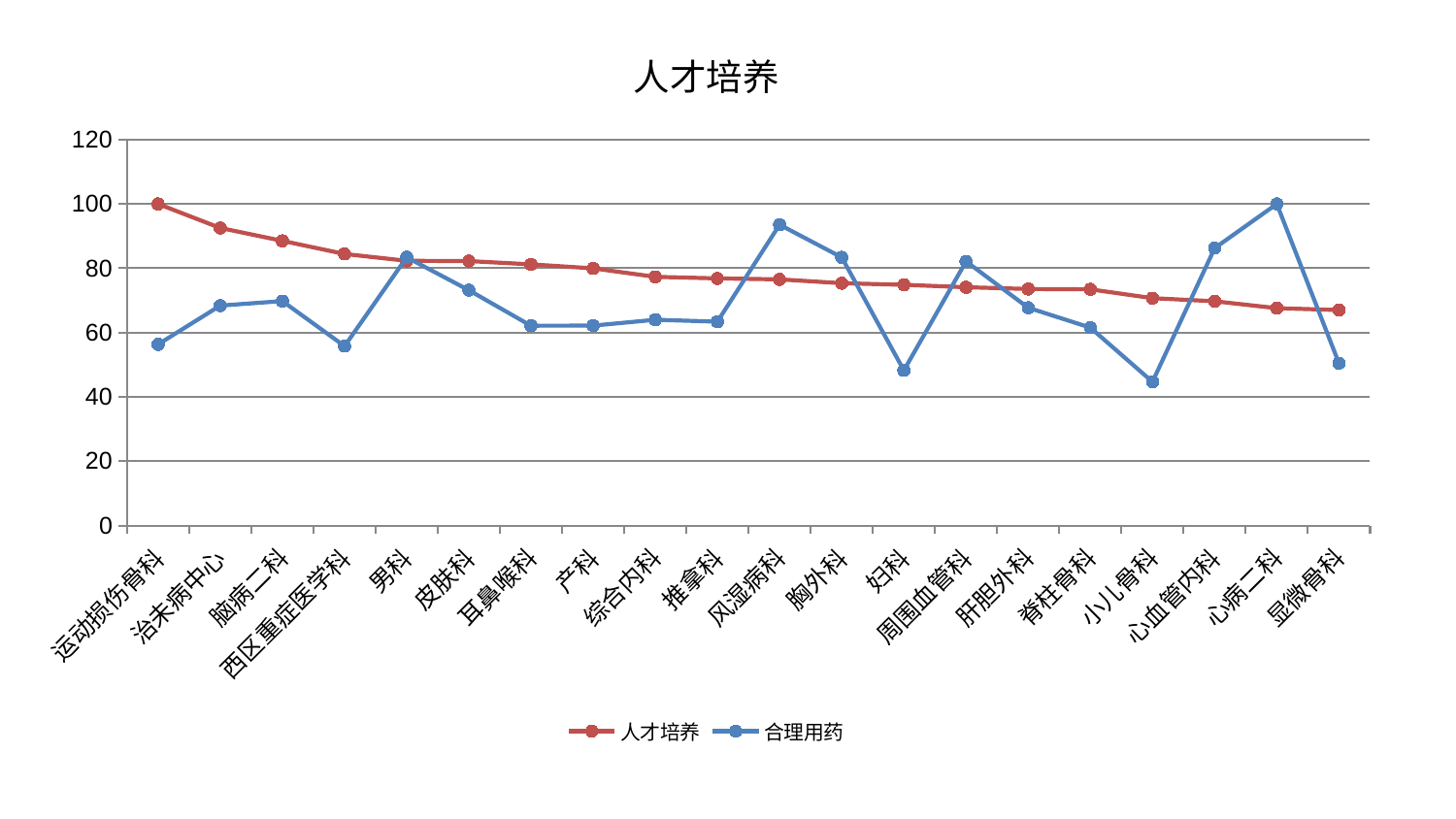

### Chart: 人才培养

| Category | 人才培养 | 合理用药 |
|---|---|---|
| 运动损伤骨科 | 100.0 | 56.33762751786892 |
| 治未病中心 | 92.52996495383408 | 68.37849127025083 |
| 脑病二科 | 88.52684492441004 | 69.78996334290954 |
| 西区重症医学科 | 84.4486167161522 | 55.78513883751342 |
| 男科 | 82.32592954484342 | 83.41273241893731 |
| 皮肤科 | 82.23421925644767 | 73.18370016343876 |
| 耳鼻喉科 | 81.20675369238947 | 62.13339274576541 |
| 产科 | 79.95874219970106 | 62.16233583205823 |
| 综合内科 | 77.33260861566555 | 63.97965441267774 |
| 推拿科 | 76.84509201358745 | 63.39870367437566 |
| 风湿病科 | 76.53967428208806 | 93.53818853037417 |
| 胸外科 | 75.35268796967458 | 83.39445335795452 |
| 妇科 | 74.85853726316803 | 48.246497235987086 |
| 周围血管科 | 74.09660195113834 | 82.1243323536282 |
| 肝胆外科 | 73.54824564469418 | 67.72336249259514 |
| 脊柱骨科 | 73.439932013332 | 61.53942112661423 |
| 小儿骨科 | 70.70578621541068 | 44.68053101135186 |
| 心血管内科 | 69.7469454334057 | 86.26295643809767 |
| 心病二科 | 67.5775470447799 | 100.0 |
| 显微骨科 | 67.0189599548338 | 50.483134731749324 |
274